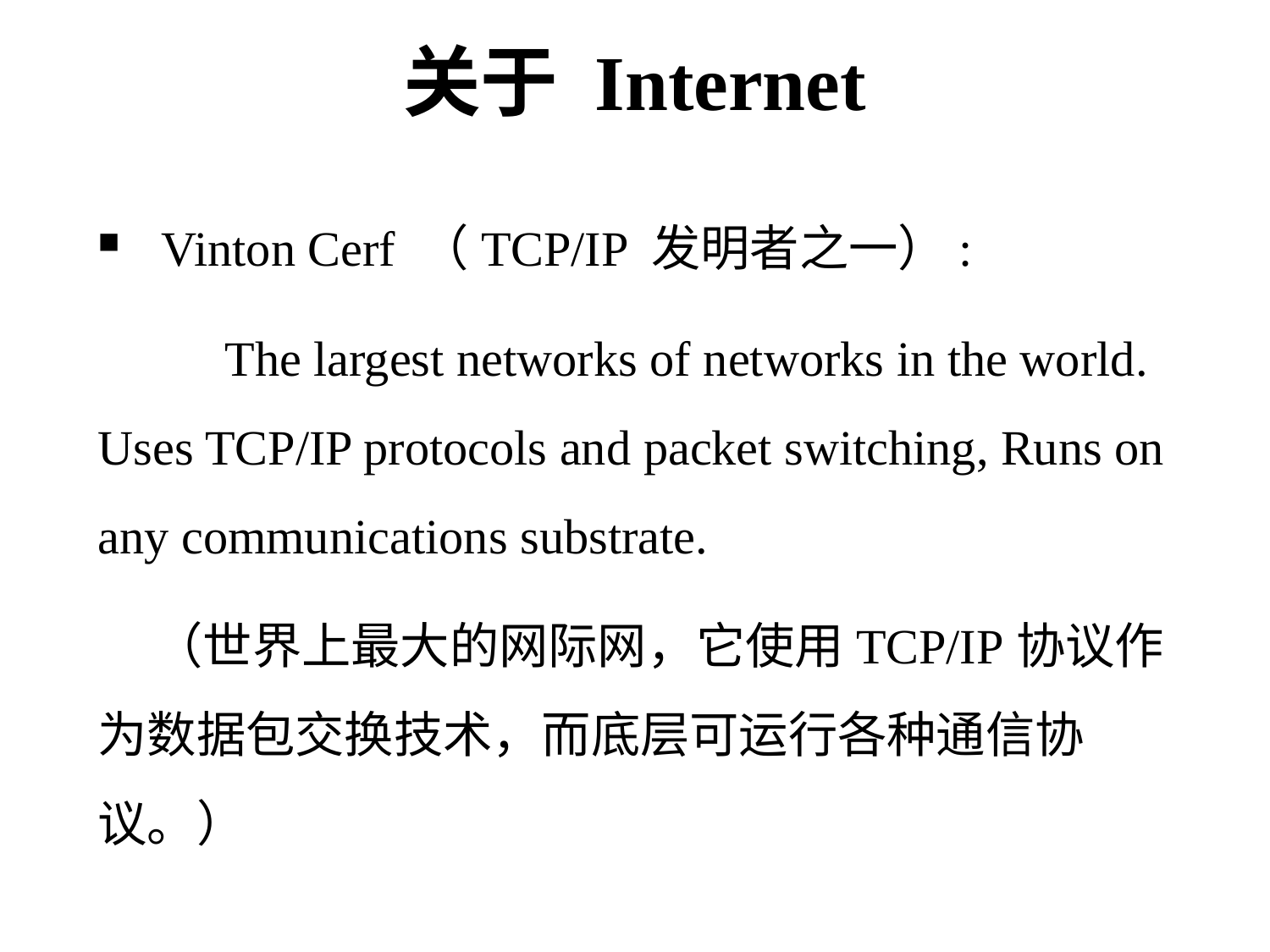

# 关于 Internet
Vinton Cerf （TCP/IP 发明者之一）:
	The largest networks of networks in the world. Uses TCP/IP protocols and packet switching, Runs on any communications substrate.
    （世界上最大的网际网，它使用TCP/IP协议作为数据包交换技术，而底层可运行各种通信协议。）